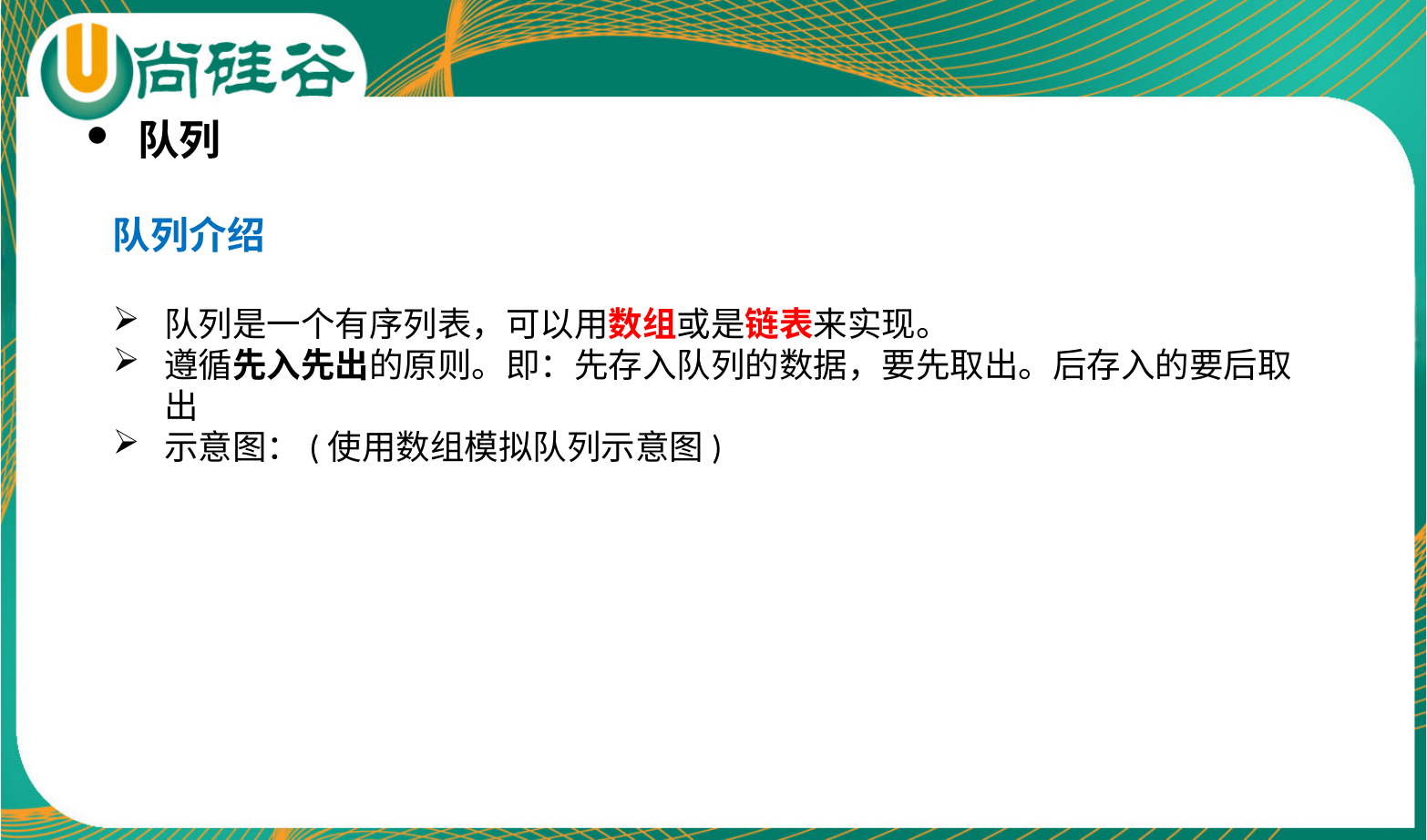

队列
队列介绍

队列是一个有序列表，可以用数组或是链表来实现。
遵循先入先出的原则。即：先存入队列的数据，要先取出。后存入的要后取出
示意图：(使用数组模拟队列示意图)